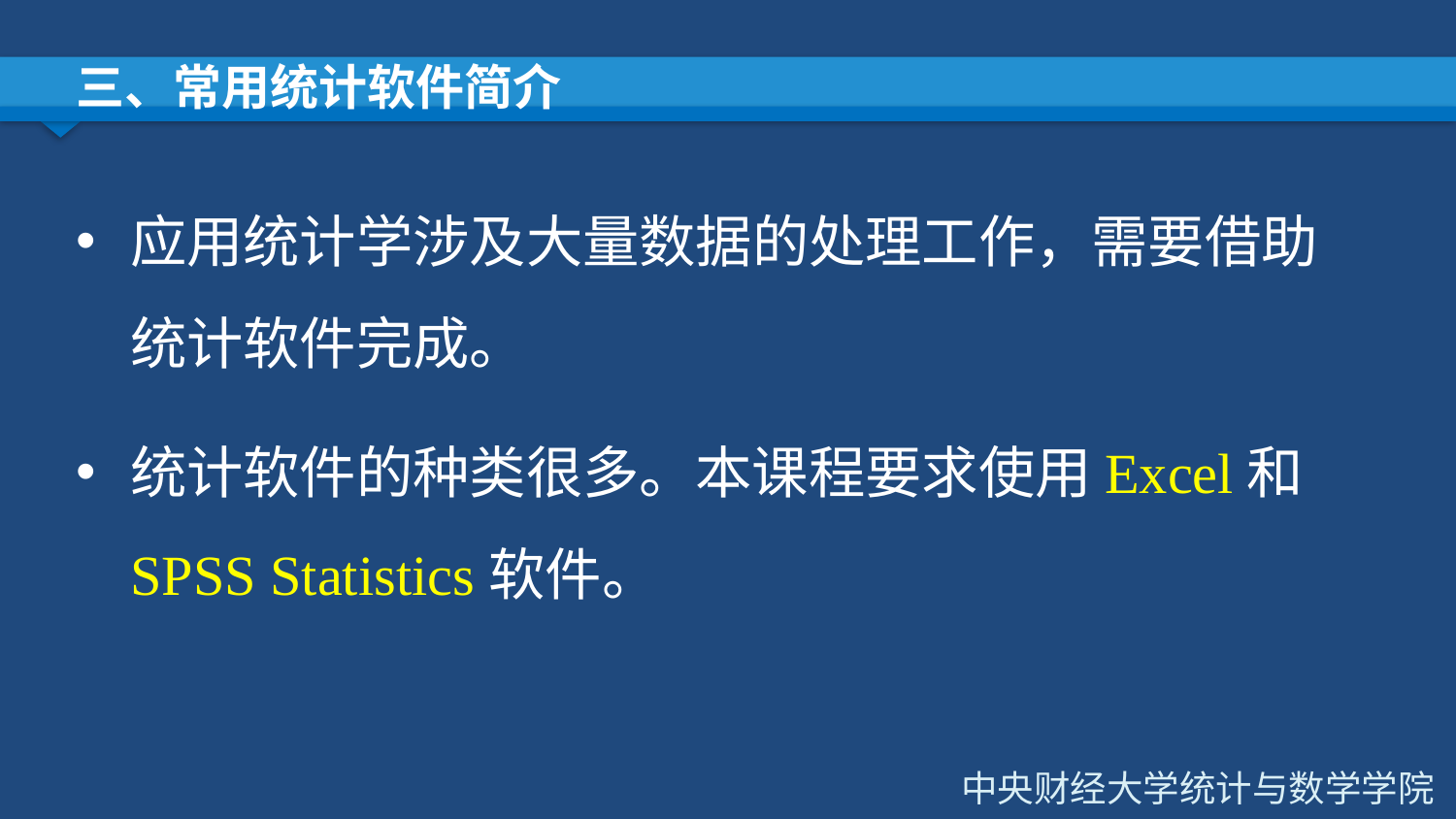

# 三、常用统计软件简介
应用统计学涉及大量数据的处理工作，需要借助统计软件完成。
统计软件的种类很多。本课程要求使用Excel和SPSS Statistics软件。